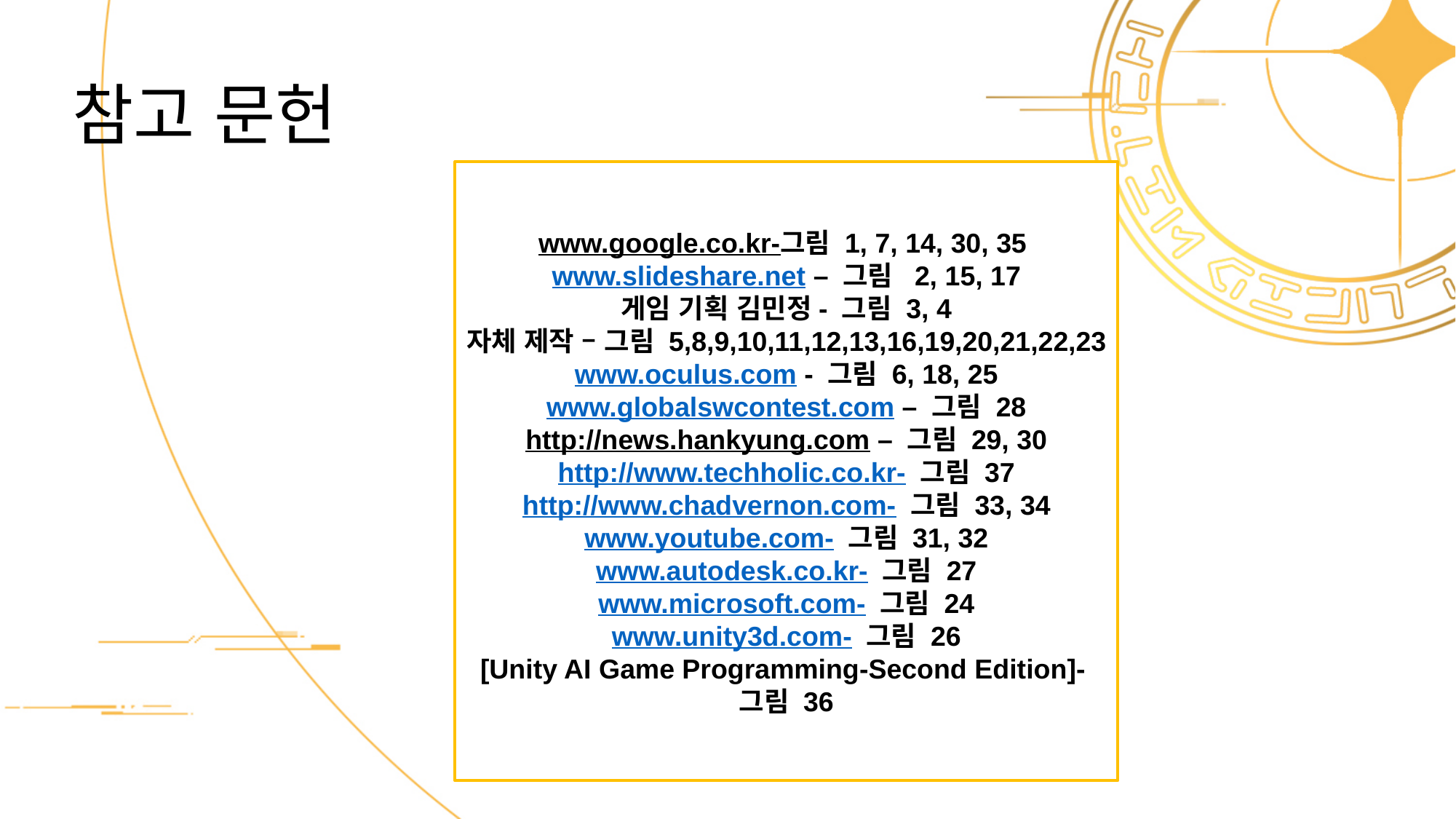

# 참고 문헌
www.google.co.kr-그림 1, 7, 14, 30, 35
www.slideshare.net – 그림  2, 15, 17
게임 기획 김민정- 그림 3, 4
자체 제작 – 그림 5,8,9,10,11,12,13,16,19,20,21,22,23
www.oculus.com - 그림 6, 18, 25
www.globalswcontest.com – 그림 28
http://news.hankyung.com – 그림 29, 30http://www.techholic.co.kr- 그림 37
http://www.chadvernon.com- 그림 33, 34
www.youtube.com- 그림 31, 32
www.autodesk.co.kr- 그림 27
www.microsoft.com- 그림 24
www.unity3d.com- 그림 26
[Unity AI Game Programming-Second Edition]-그림 36